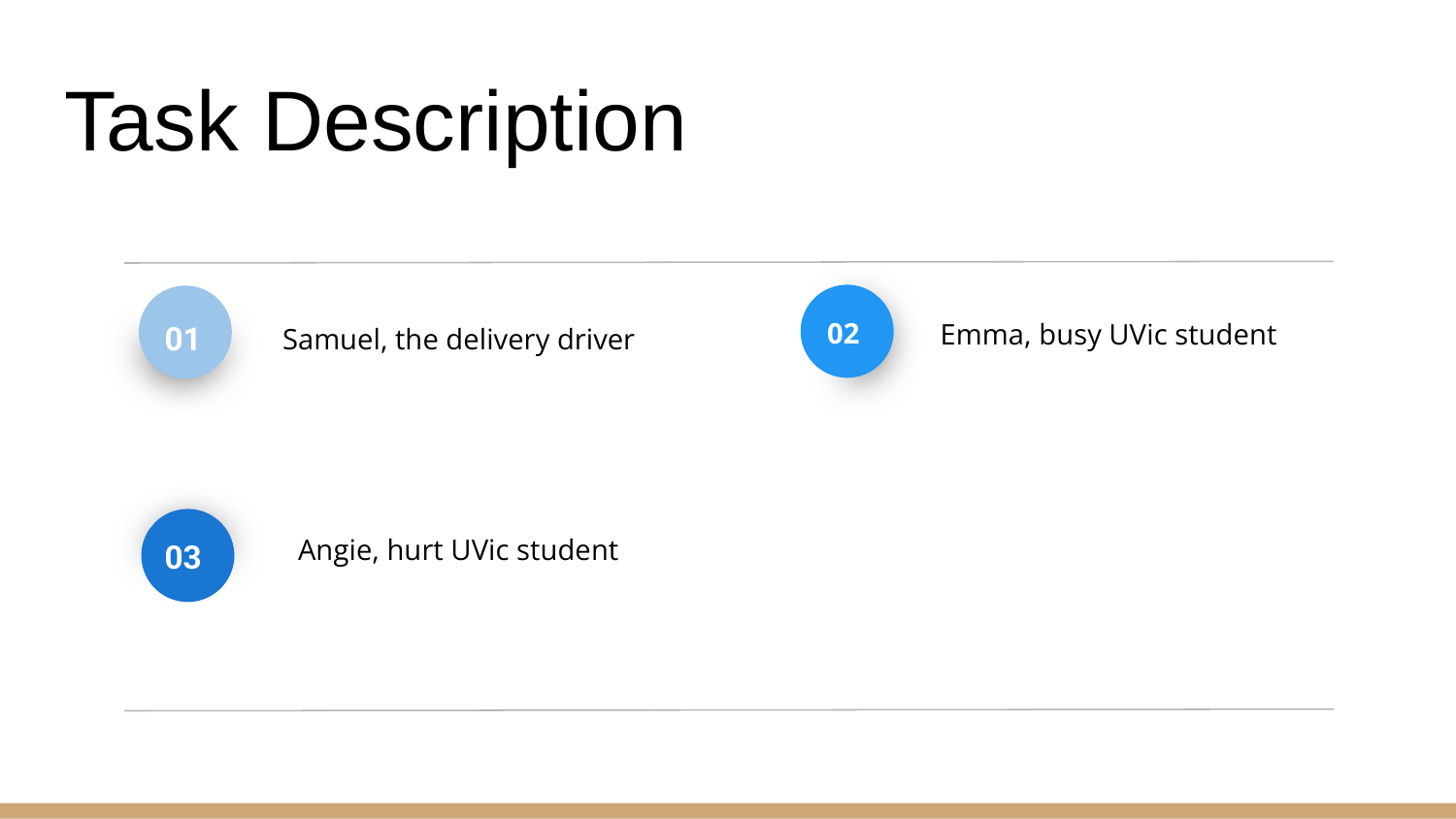

# Task Description

04
02
Emma, busy UVic student
原型
改进
01
Samuel, the delivery driver

Angie, hurt UVic student
03
分享
获得反馈
02